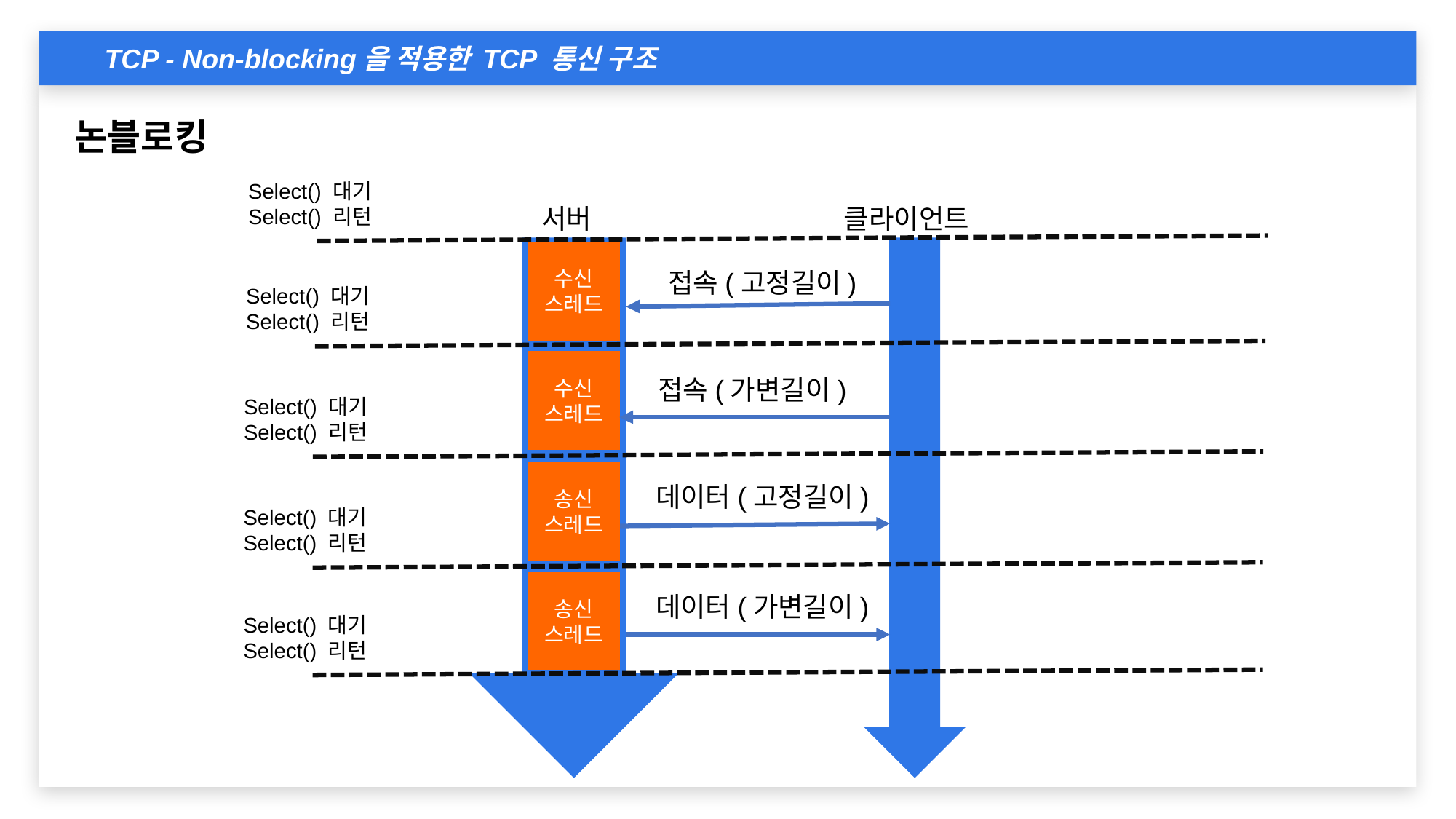

TCP - Non-blocking을 적용한 TCP 통신 구조

논블로킹
Select() 대기
Select() 리턴
서버
클라이언트

수신
스레드
접속(고정길이)
Select() 대기
Select() 리턴

수신
스레드
접속(가변길이)
Select() 대기
Select() 리턴

송신
스레드
데이터(고정길이)
Select() 대기
Select() 리턴

송신
스레드
데이터(가변길이)
Select() 대기
Select() 리턴